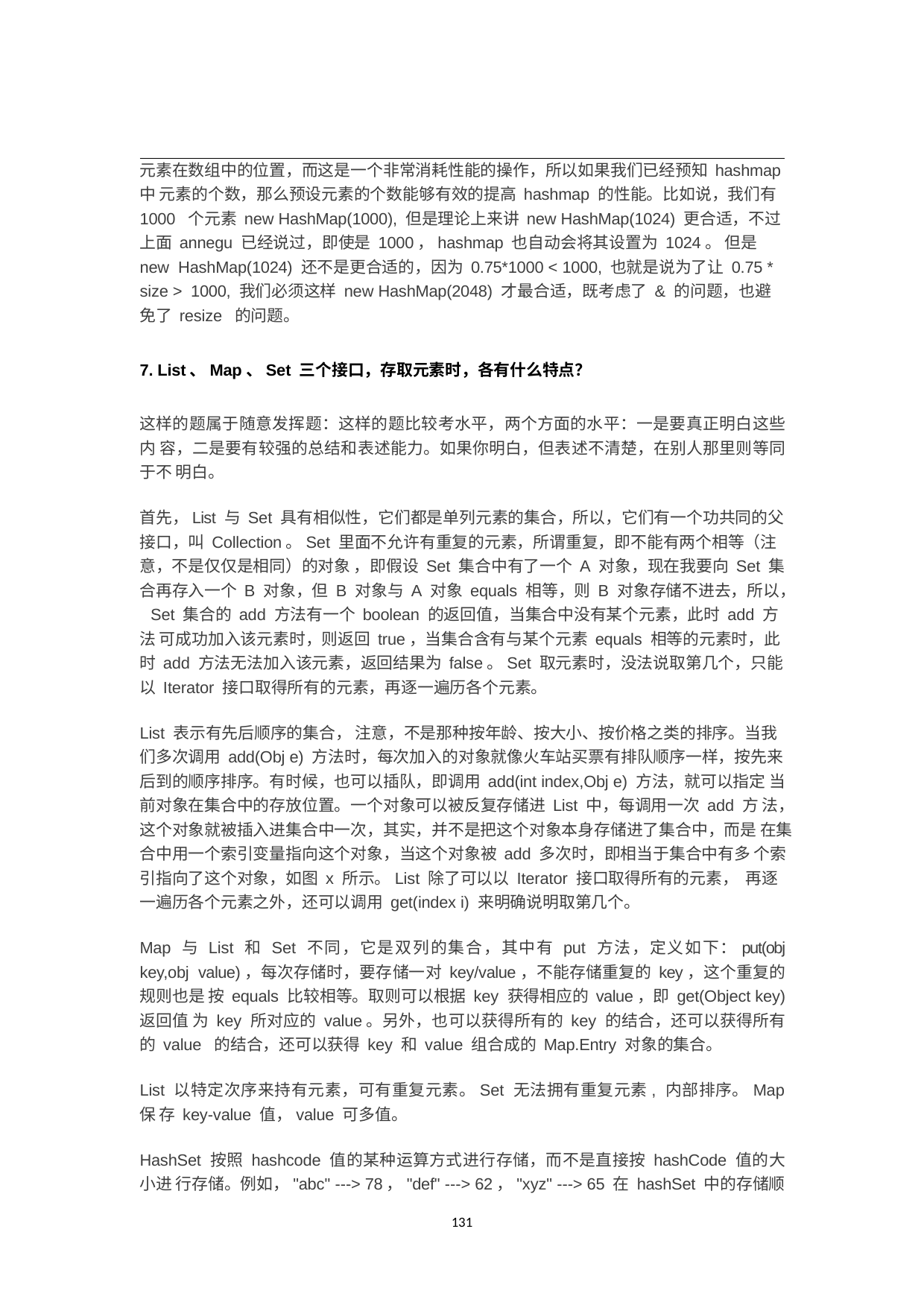

元素在数组中的位置，而这是一个非常消耗性能的操作，所以如果我们已经预知 hashmap 中 元素的个数，那么预设元素的个数能够有效的提高 hashmap 的性能。比如说，我们有 1000  个元素 new HashMap(1000), 但是理论上来讲 new HashMap(1024) 更合适，不过上面 annegu 已经说过，即使是 1000，hashmap 也自动会将其设置为 1024。 但是 new  HashMap(1024) 还不是更合适的，因为 0.75*1000 < 1000, 也就是说为了让 0.75 * size >  1000, 我们必须这样 new HashMap(2048) 才最合适，既考虑了 & 的问题，也避免了 resize  的问题。

7. List、Map、Set 三个接口，存取元素时，各有什么特点？

这样的题属于随意发挥题：这样的题比较考水平，两个方面的水平：一是要真正明白这些内 容，二是要有较强的总结和表述能力。如果你明白，但表述不清楚，在别人那里则等同于不 明白。

首先，List 与 Set 具有相似性，它们都是单列元素的集合，所以，它们有一个功共同的父 接口，叫 Collection。Set 里面不允许有重复的元素，所谓重复，即不能有两个相等（注 意，不是仅仅是相同）的对象 ，即假设 Set 集合中有了一个 A 对象，现在我要向 Set 集 合再存入一个 B 对象，但 B 对象与 A 对象 equals 相等，则 B 对象存储不进去，所以，  Set 集合的 add 方法有一个 boolean 的返回值，当集合中没有某个元素，此时 add 方法 可成功加入该元素时，则返回 true，当集合含有与某个元素 equals 相等的元素时，此时 add 方法无法加入该元素，返回结果为 false。Set 取元素时，没法说取第几个，只能以 Iterator 接口取得所有的元素，再逐一遍历各个元素。

List 表示有先后顺序的集合， 注意，不是那种按年龄、按大小、按价格之类的排序。当我 们多次调用 add(Obj e) 方法时，每次加入的对象就像火车站买票有排队顺序一样，按先来 后到的顺序排序。有时候，也可以插队，即调用 add(int index,Obj e) 方法，就可以指定 当前对象在集合中的存放位置。一个对象可以被反复存储进 List 中，每调用一次 add 方 法，这个对象就被插入进集合中一次，其实，并不是把这个对象本身存储进了集合中，而是 在集合中用一个索引变量指向这个对象，当这个对象被 add 多次时，即相当于集合中有多 个索引指向了这个对象，如图 x 所示。List 除了可以以 Iterator 接口取得所有的元素，  再逐一遍历各个元素之外，还可以调用 get(index i) 来明确说明取第几个。

Map 与 List 和 Set 不同，它是双列的集合，其中有 put 方法，定义如下：put(obj key,obj  value)，每次存储时，要存储一对 key/value，不能存储重复的 key，这个重复的规则也是 按 equals 比较相等。取则可以根据 key 获得相应的 value，即 get(Object key) 返回值 为 key 所对应的 value。另外，也可以获得所有的 key 的结合，还可以获得所有的 value  的结合，还可以获得 key 和 value 组合成的 Map.Entry 对象的集合。

List 以特定次序来持有元素，可有重复元素。Set 无法拥有重复元素, 内部排序。Map 保 存 key-value 值，value 可多值。

HashSet 按照 hashcode 值的某种运算方式进行存储，而不是直接按 hashCode 值的大小进 行存储。例如，"abc" ---> 78，"def" ---> 62，"xyz" ---> 65 在 hashSet 中的存储顺

131